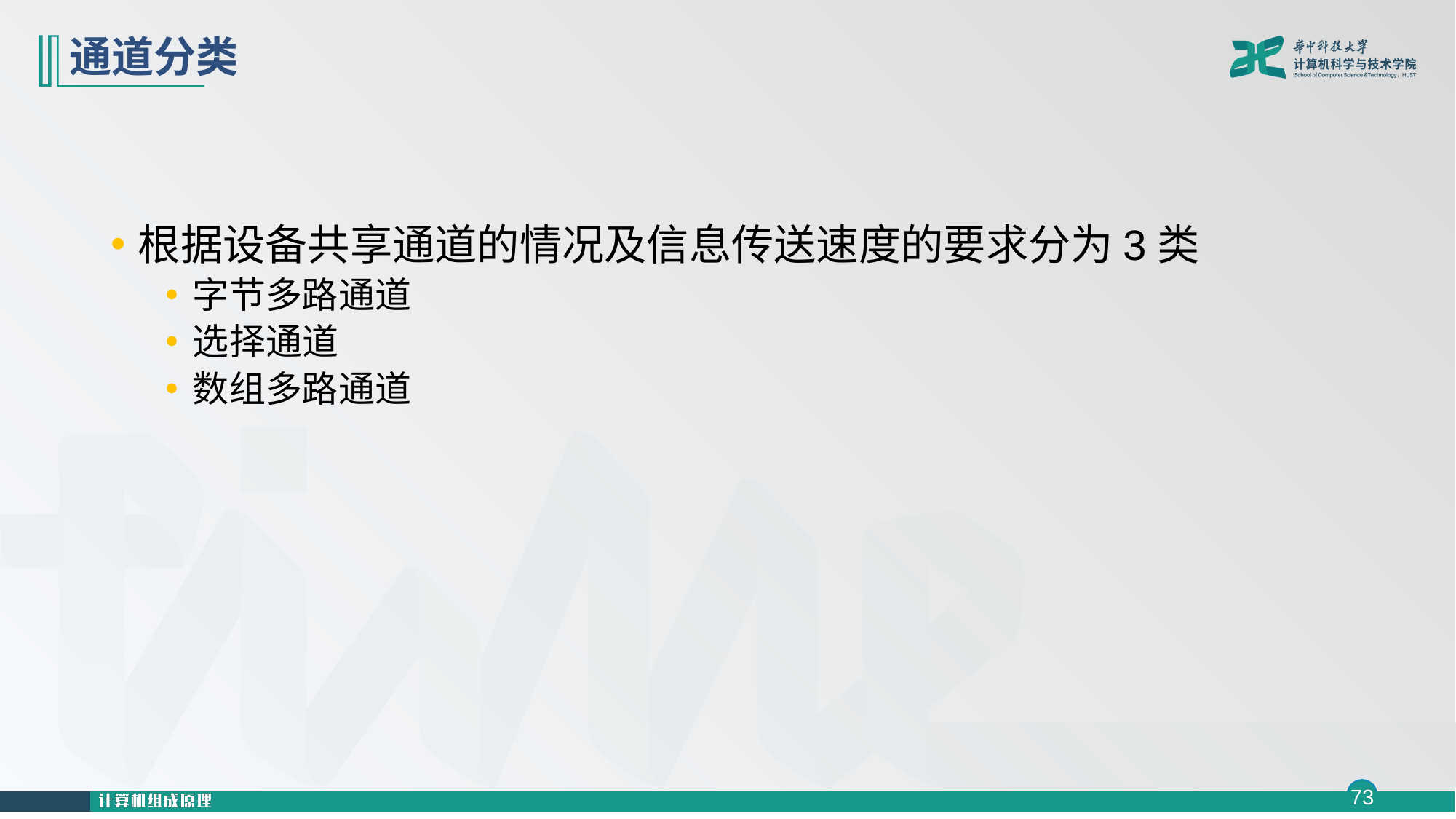

# 通道分类
根据设备共享通道的情况及信息传送速度的要求分为3类
字节多路通道
选择通道
数组多路通道